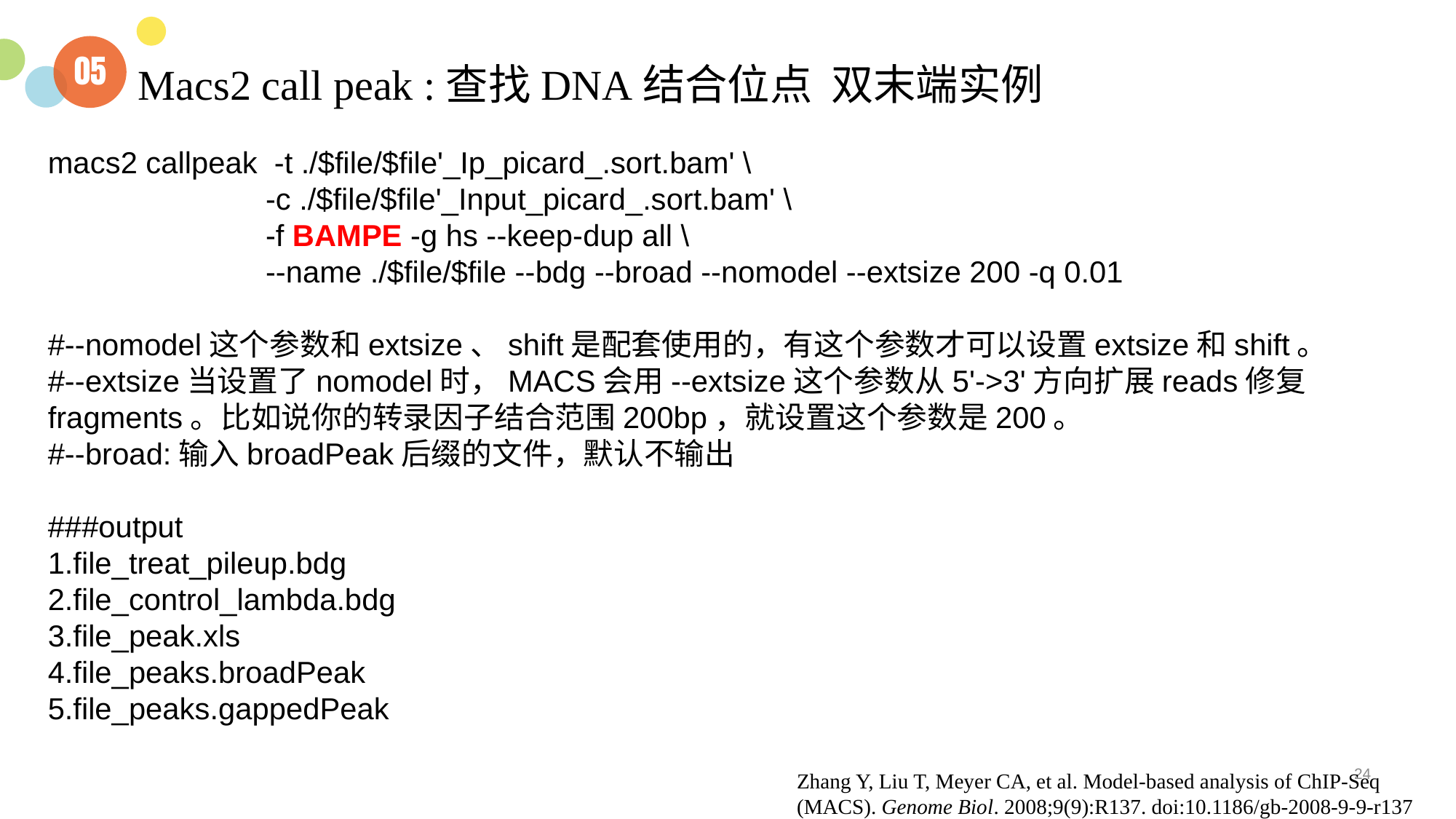

05
Macs2 call peak :查找DNA结合位点  双末端实例

macs2 callpeak  -t ./$file/$file'_Ip_picard_.sort.bam' \
                          -c ./$file/$file'_Input_picard_.sort.bam' \
                          -f BAMPE -g hs --keep-dup all \
                          --name ./$file/$file --bdg --broad --nomodel --extsize 200 -q 0.01

#--nomodel这个参数和extsize、shift是配套使用的，有这个参数才可以设置extsize和shift。#--extsize当设置了nomodel时，MACS会用--extsize这个参数从5'->3'方向扩展reads修复fragments。比如说你的转录因子结合范围200bp，就设置这个参数是200。
#--broad:输入broadPeak后缀的文件，默认不输出

###output
1.file_treat_pileup.bdg
2.file_control_lambda.bdg
3.file_peak.xls
4.file_peaks.broadPeak
5.file_peaks.gappedPeak

24
Zhang Y, Liu T, Meyer CA, et al. Model-based analysis of ChIP-Seq (MACS). Genome Biol. 2008;9(9):R137. doi:10.1186/gb-2008-9-9-r137